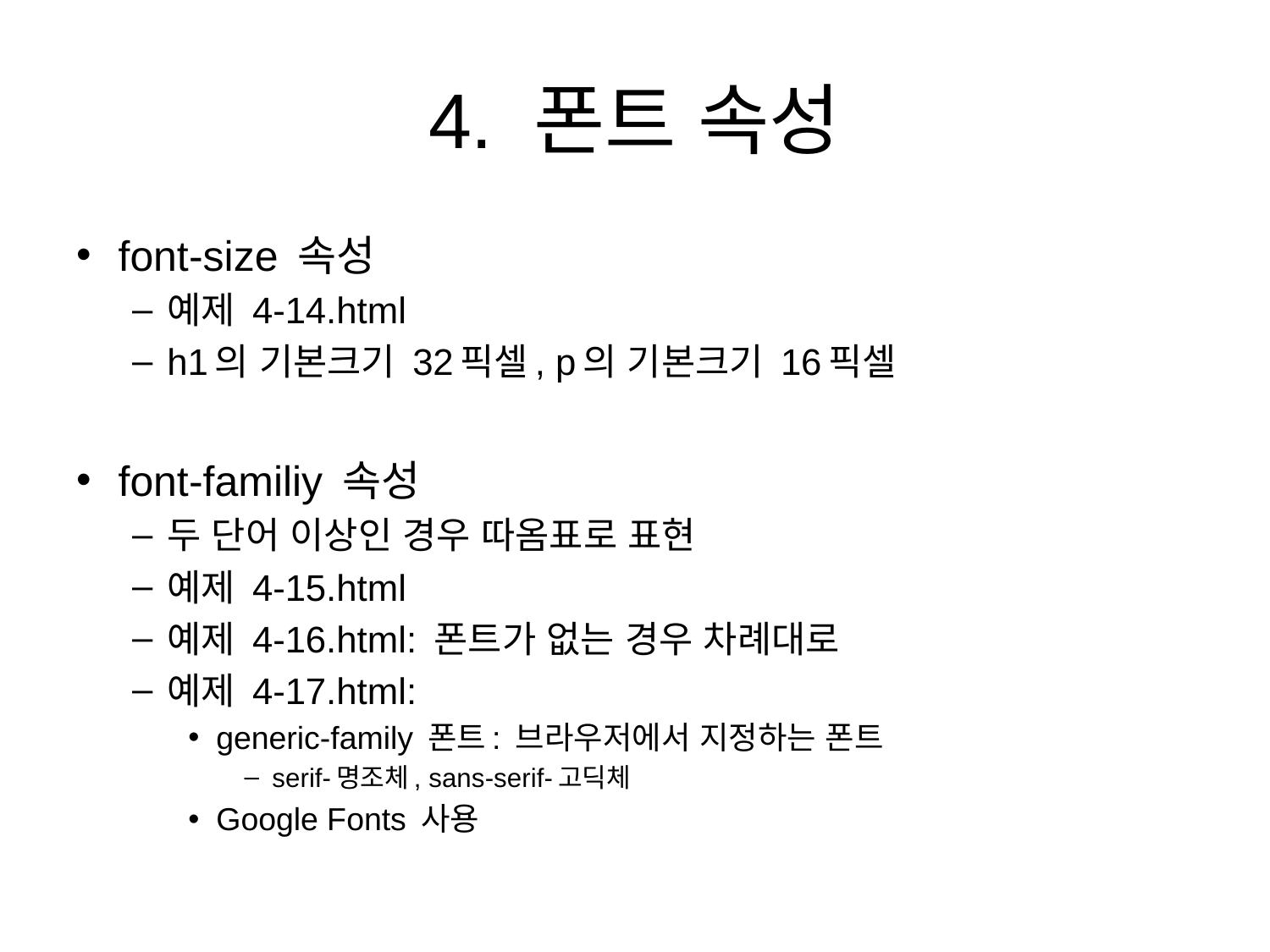

# 4. 폰트 속성
font-size 속성
예제 4-14.html
h1의 기본크기 32픽셀, p의 기본크기 16픽셀

font-familiy 속성
두 단어 이상인 경우 따옴표로 표현
예제 4-15.html
예제 4-16.html: 폰트가 없는 경우 차례대로
예제 4-17.html:
generic-family 폰트: 브라우저에서 지정하는 폰트
serif-명조체, sans-serif-고딕체
Google Fonts 사용